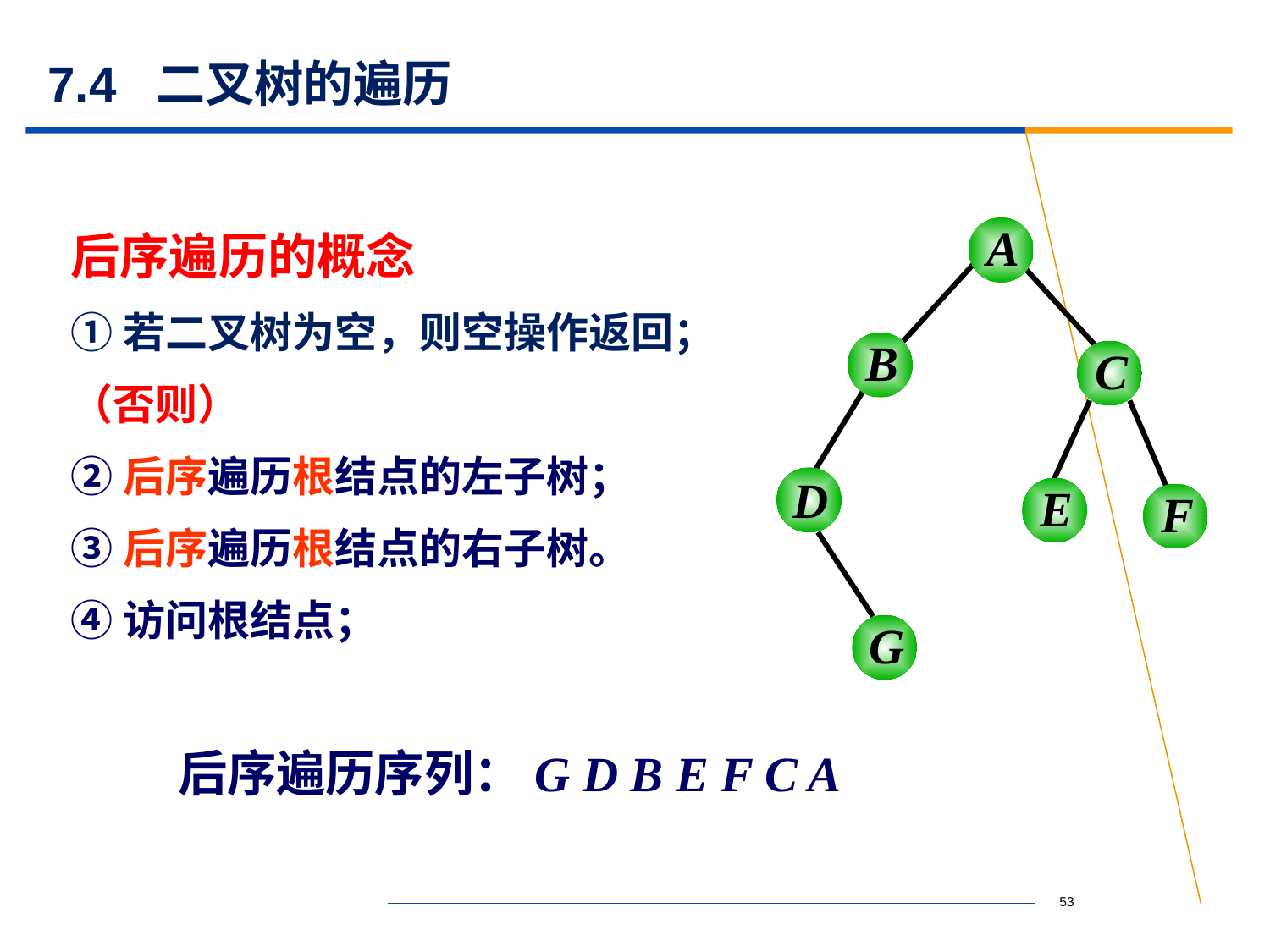

# 7.4  二叉树的遍历
A

B

C

D

E

F

G

后序遍历的概念
①若二叉树为空，则空操作返回；
（否则）
②后序遍历根结点的左子树；
③后序遍历根结点的右子树。
④访问根结点；
后序遍历序列：G D B E F C A